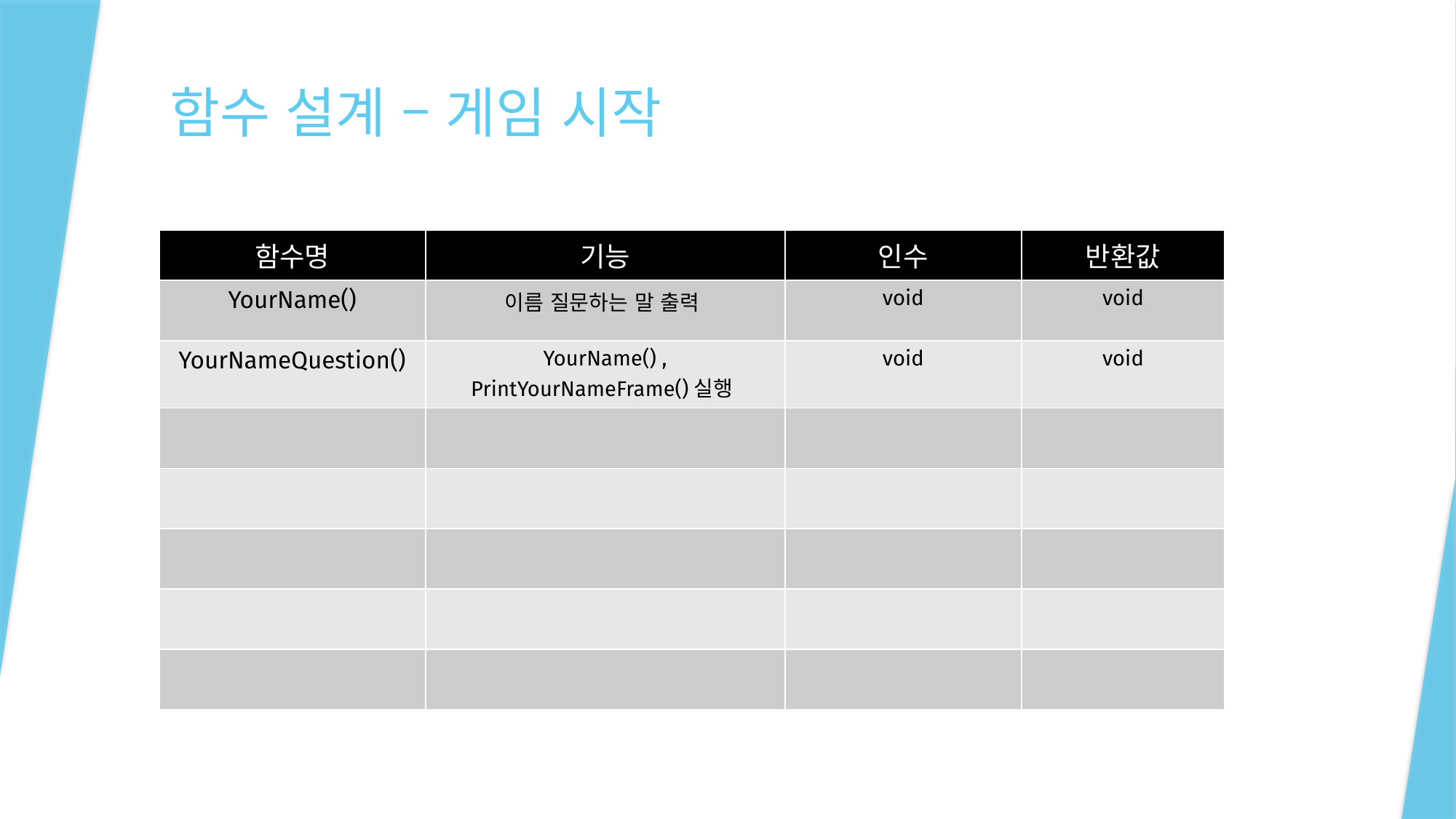

# 함수 설계 – 게임 시작
| 함수명 | 기능 | 인수 | 반환값 |
| --- | --- | --- | --- |
| YourName() | 이름 질문하는 말 출력 | void | void |
| YourNameQuestion() | YourName() , PrintYourNameFrame()실행 | void | void |
|  |  |  |  |
|  |  |  |  |
|  |  |  |  |
|  |  |  |  |
|  |  |  |  |